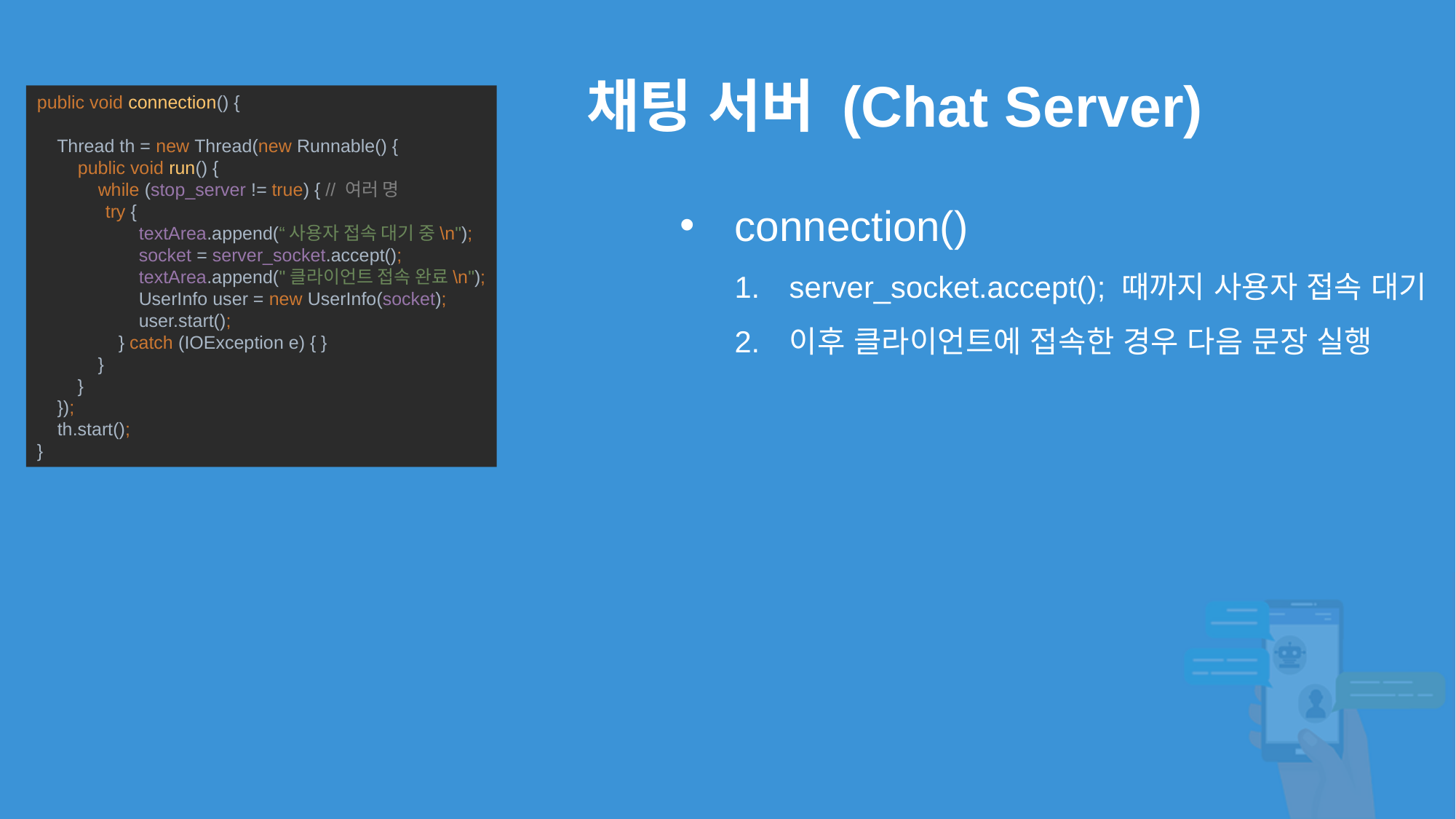

# 채팅 서버 (Chat Server)
public void connection() {
    Thread th = new Thread(new Runnable() {
        public void run() {
            while (stop_server != true) { // 여러 명
                try {
                    textArea.append(“사용자 접속 대기 중\n");
                    socket = server_socket.accept();
                    textArea.append("클라이언트 접속 완료\n");
                    UserInfo user = new UserInfo(socket);
                    user.start();
                } catch (IOException e) { }
            }
        }
    });
    th.start();
}
connection()
server_socket.accept(); 때까지 사용자 접속 대기
이후 클라이언트에 접속한 경우 다음 문장 실행